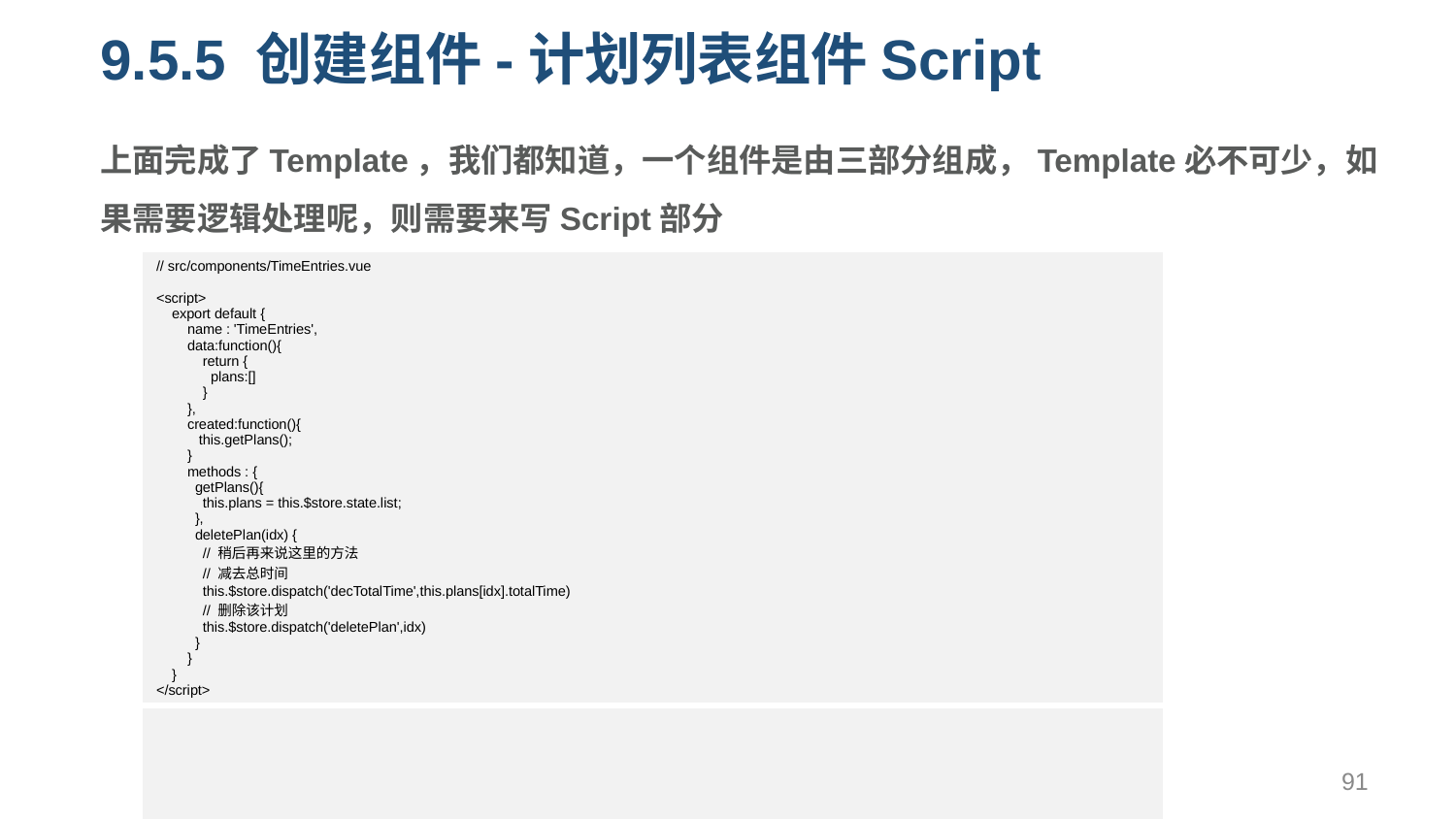

# 9.5.5 创建组件-计划列表组件Script
上面完成了Template，我们都知道，一个组件是由三部分组成，Template必不可少，如果需要逻辑处理呢，则需要来写Script部分
| // src/components/TimeEntries.vue <script> export default { name : 'TimeEntries', data:function(){ return { plans:[] } }, created:function(){ this.getPlans(); } methods : { getPlans(){ this.plans = this.$store.state.list; }, deletePlan(idx) { // 稍后再来说这里的方法 // 减去总时间 this.$store.dispatch('decTotalTime',this.plans[idx].totalTime) // 删除该计划 this.$store.dispatch('deletePlan',idx) } } } </script> |
| --- |
|  |
|  |
91